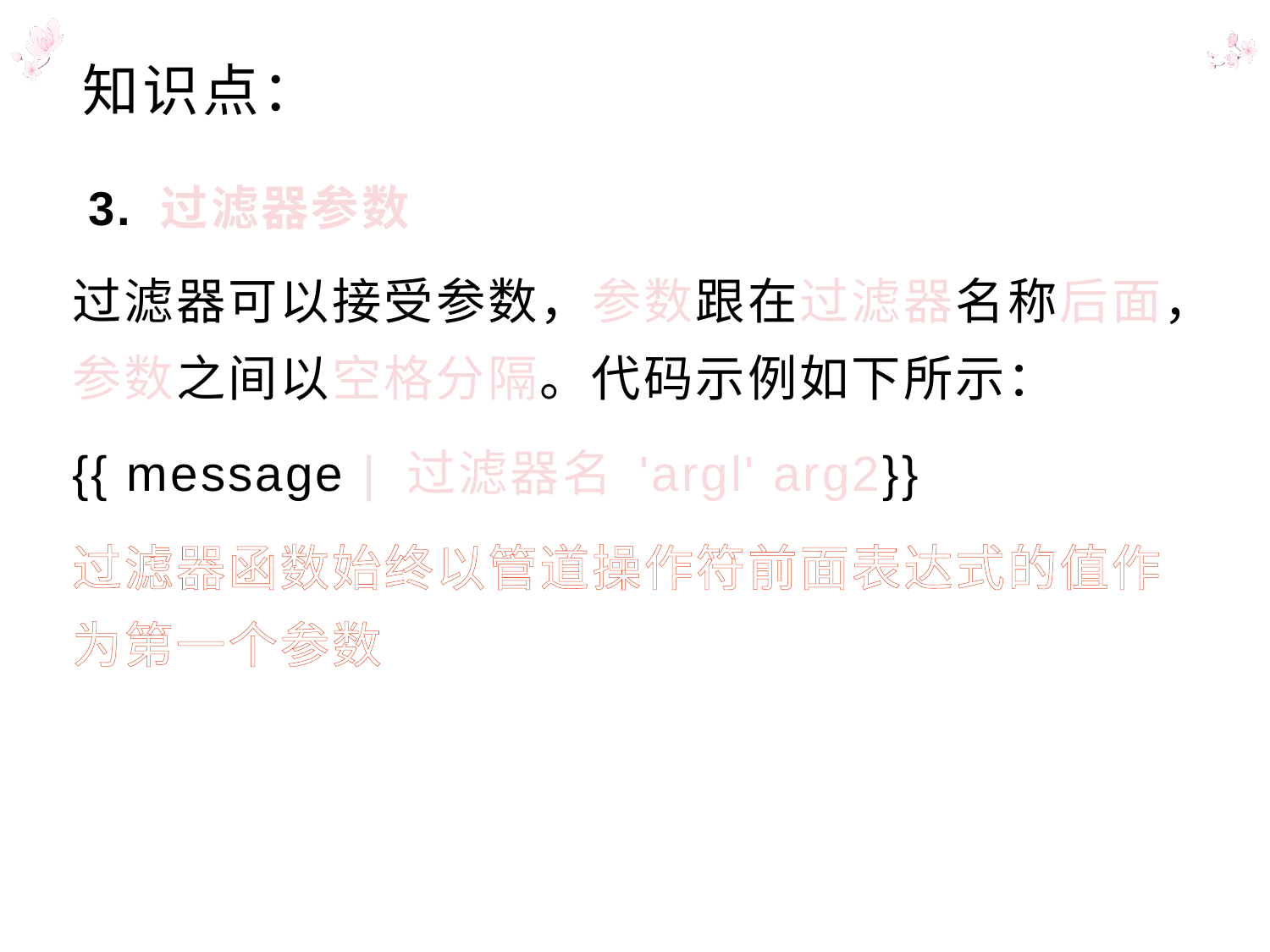

# 知识点：
 3. 过滤器参数
过滤器可以接受参数，参数跟在过滤器名称后面，参数之间以空格分隔。代码示例如下所示：
{{ message | 过滤器名 'argl' arg2}}
过滤器函数始终以管道操作符前面表达式的值作为第一个参数